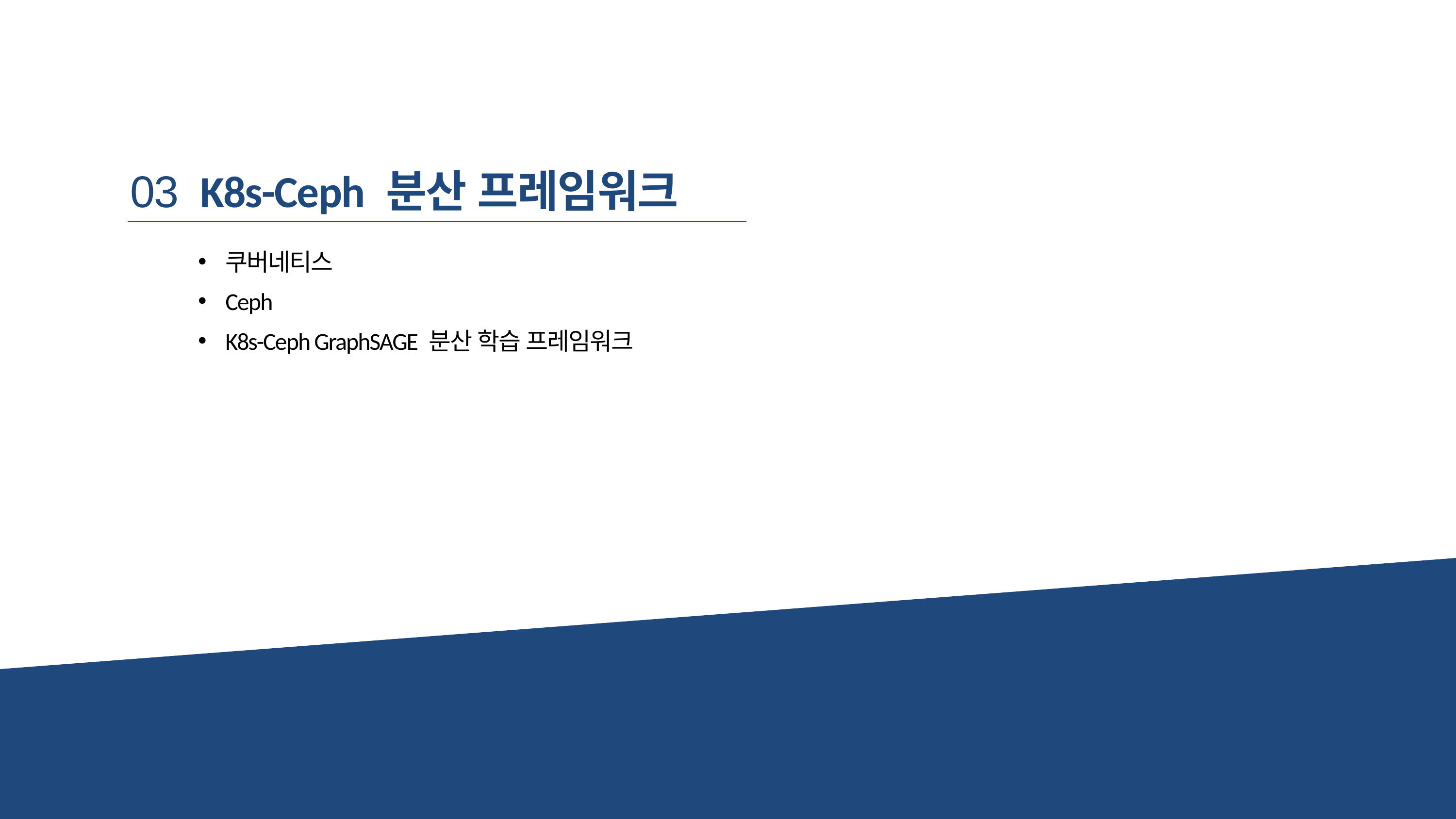

K8s-Ceph 분산 프레임워크
03
쿠버네티스
Ceph
K8s-Ceph GraphSAGE 분산 학습 프레임워크